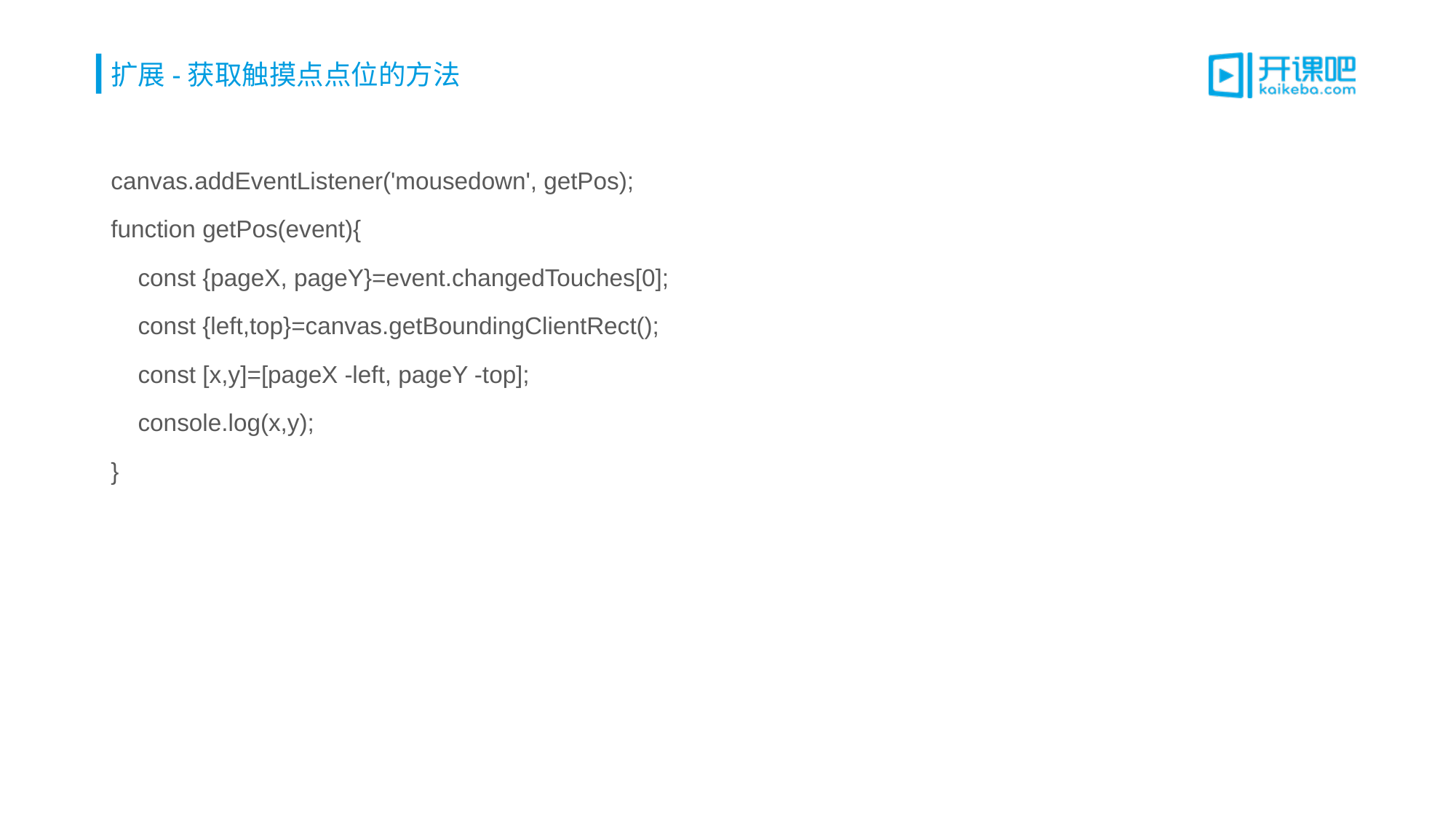

# 扩展-获取触摸点点位的方法
canvas.addEventListener('mousedown', getPos);
function getPos(event){
    const {pageX, pageY}=event.changedTouches[0];
    const {left,top}=canvas.getBoundingClientRect();
    const [x,y]=[pageX -left, pageY -top];
    console.log(x,y);
}